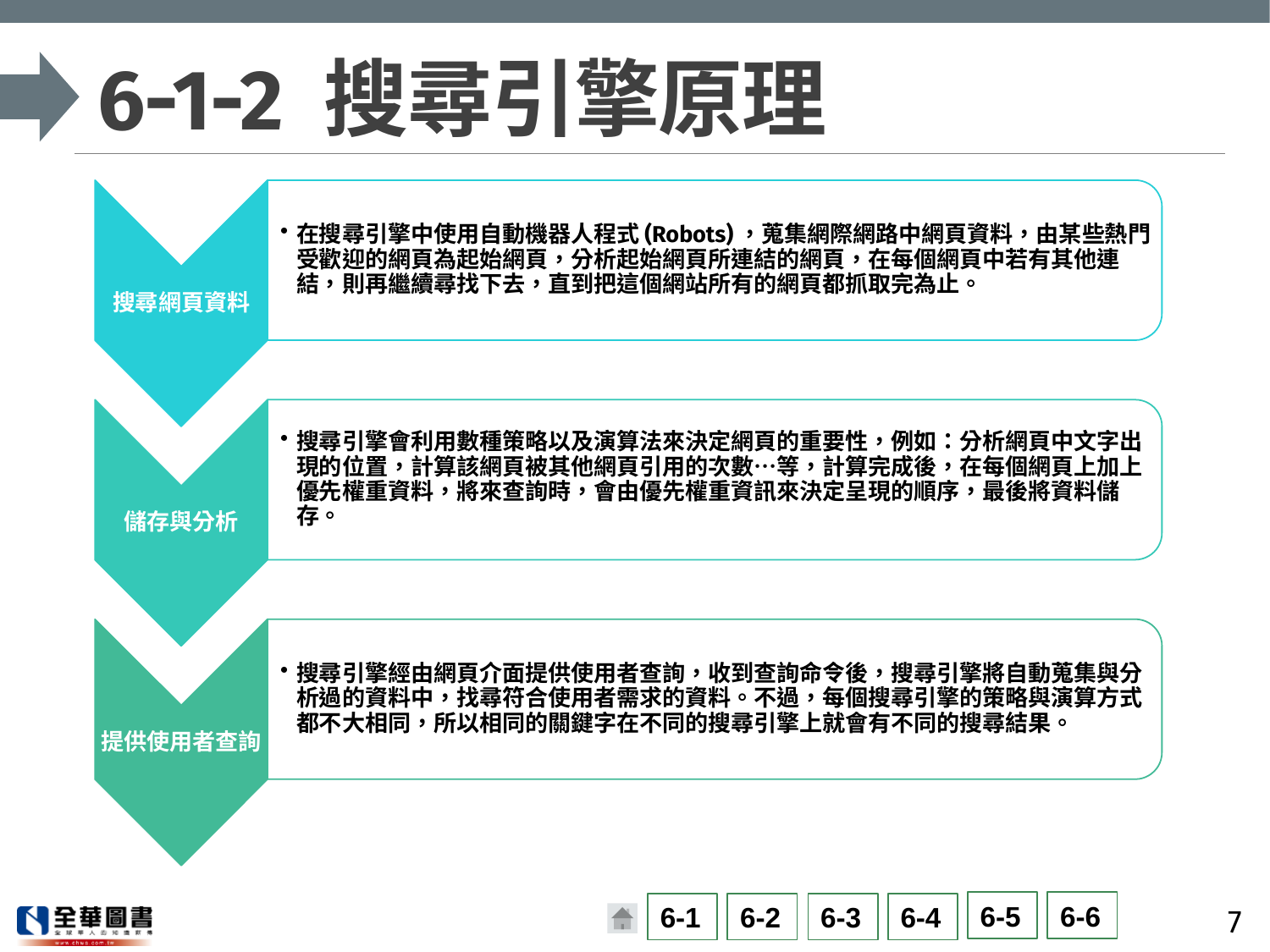

# 6-1-2 搜尋引擎原理
搜尋網頁資料
在搜尋引擎中使用自動機器人程式(Robots)，蒐集網際網路中網頁資料，由某些熱門受歡迎的網頁為起始網頁，分析起始網頁所連結的網頁，在每個網頁中若有其他連結，則再繼續尋找下去，直到把這個網站所有的網頁都抓取完為止。
儲存與分析
搜尋引擎會利用數種策略以及演算法來決定網頁的重要性，例如：分析網頁中文字出現的位置，計算該網頁被其他網頁引用的次數⋯等，計算完成後，在每個網頁上加上優先權重資料，將來查詢時，會由優先權重資訊來決定呈現的順序，最後將資料儲存。
提供使用者查詢
搜尋引擎經由網頁介面提供使用者查詢，收到查詢命令後，搜尋引擎將自動蒐集與分析過的資料中，找尋符合使用者需求的資料。不過，每個搜尋引擎的策略與演算方式都不大相同，所以相同的關鍵字在不同的搜尋引擎上就會有不同的搜尋結果。
7